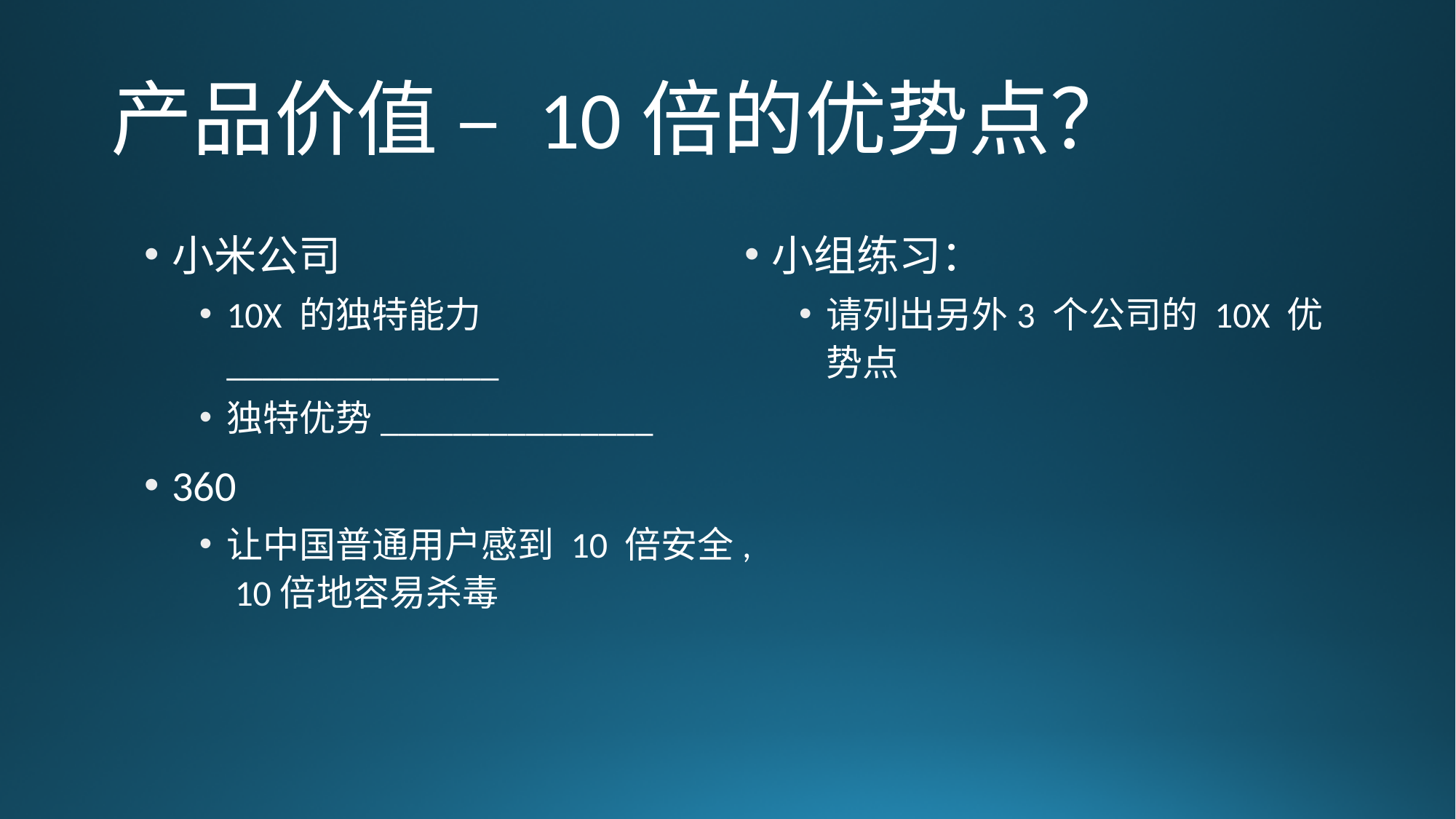

# 产品价值 – 10倍的优势点？
小米公司
10X 的独特能力 _______________
独特优势_______________
360
让中国普通用户感到 10 倍安全, 10倍地容易杀毒

小组练习：
请列出另外3 个公司的 10X 优势点